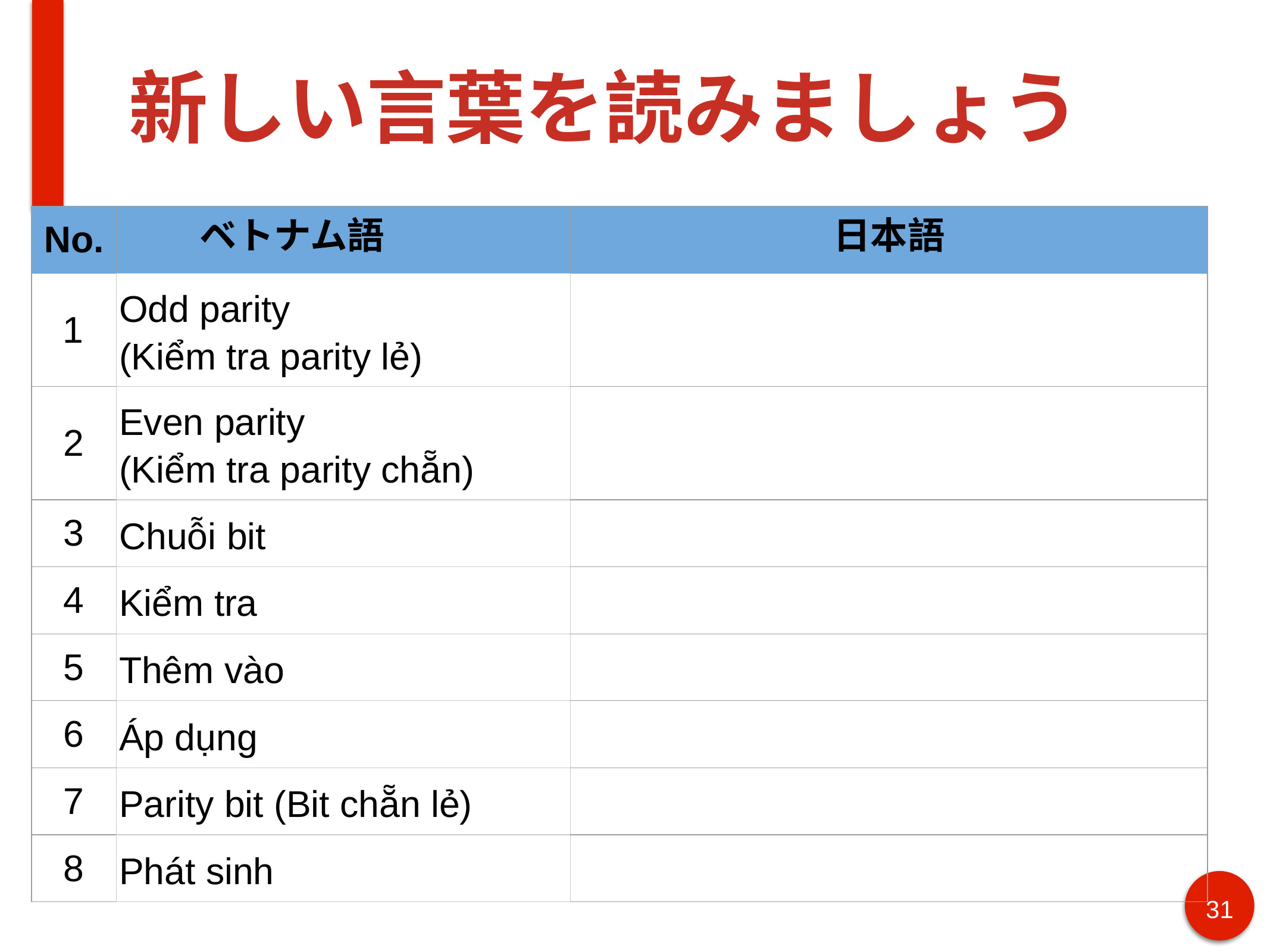

# 新しい言葉を読みましょう
| No. | ベトナム語 | 日本語 |
| --- | --- | --- |
| 1 | Odd parity (Kiểm tra parity lẻ) |  |
| 2 | Even parity (Kiểm tra parity chẵn) |  |
| 3 | Chuỗi bit |  |
| 4 | Kiểm tra |  |
| 5 | Thêm vào |  |
| 6 | Áp dụng |  |
| 7 | Parity bit (Bit chẵn lẻ) |  |
| 8 | Phát sinh |  |
31